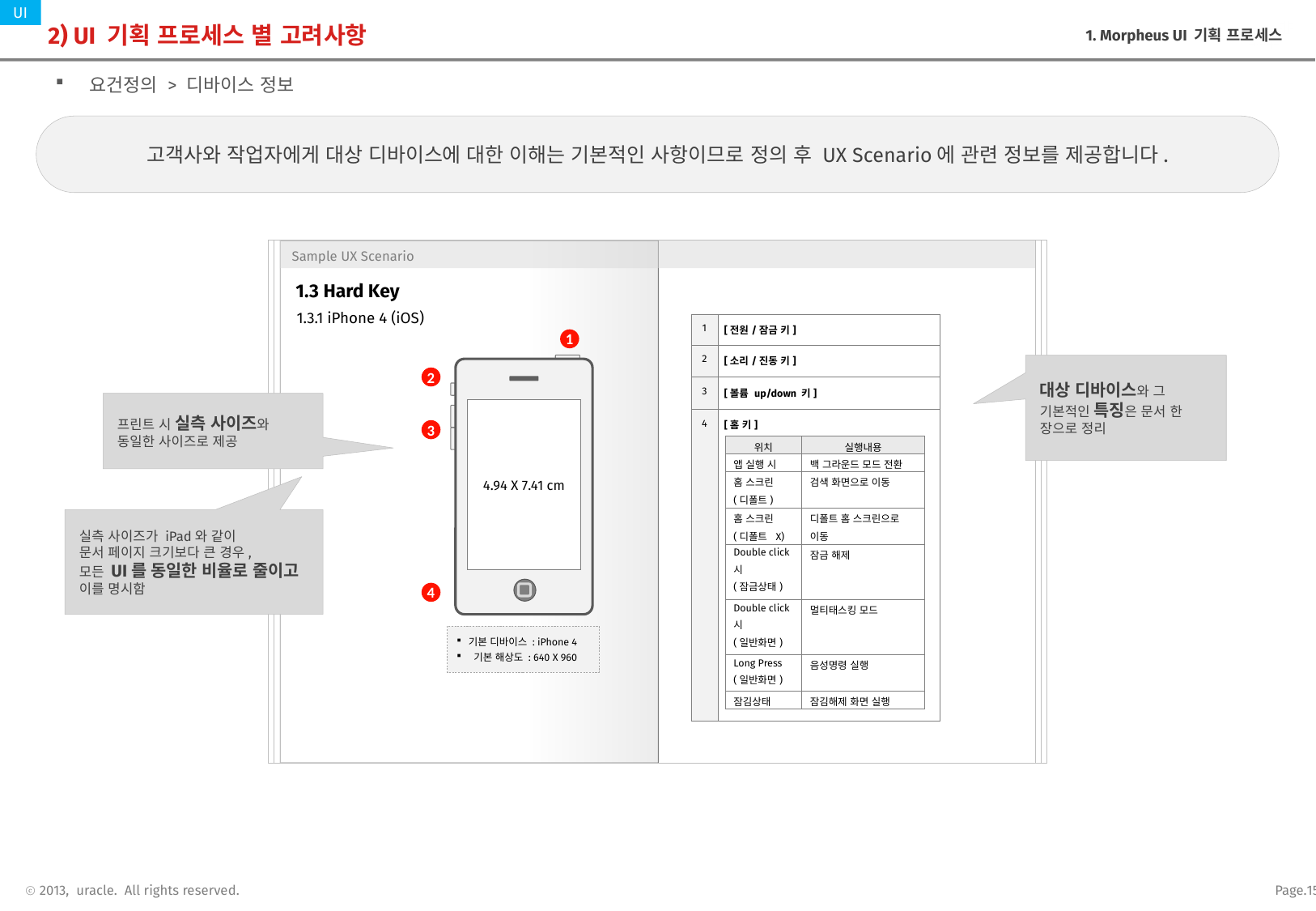

# 2) UI 기획 프로세스 별 고려사항
1. Morpheus UI 기획 프로세스
 요건정의 > 디바이스 정보
고객사와 작업자에게 대상 디바이스에 대한 이해는 기본적인 사항이므로 정의 후 UX Scenario에 관련 정보를 제공합니다.
1.3 Hard Key
1.3.1 iPhone 4 (iOS)
| 1 | [전원/잠금 키] |
| --- | --- |
| 2 | [소리/진동 키] |
| 3 | [볼륨 up/down 키] |
| 4 | [홈 키] |
1

4.94 X 7.41 cm

기본 디바이스 : iPhone 4
 기본 해상도 : 640 X 960
대상 디바이스와 그 기본적인 특징은 문서 한 장으로 정리
2
프린트 시 실측 사이즈와 동일한 사이즈로 제공
3
| 위치 | 실행내용 |
| --- | --- |
| 앱 실행 시 | 백 그라운드 모드 전환 |
| 홈 스크린 (디폴트) | 검색 화면으로 이동 |
| 홈 스크린 (디폴트 X) | 디폴트 홈 스크린으로 이동 |
| Double click시 (잠금상태) | 잠금 해제 |
| Double click시 (일반화면) | 멀티태스킹 모드 |
| Long Press (일반화면) | 음성명령 실행 |
| 잠김상태 | 잠김해제 화면 실행 |
실측 사이즈가 iPad와 같이
문서 페이지 크기보다 큰 경우,
모든 UI를 동일한 비율로 줄이고 이를 명시함
4